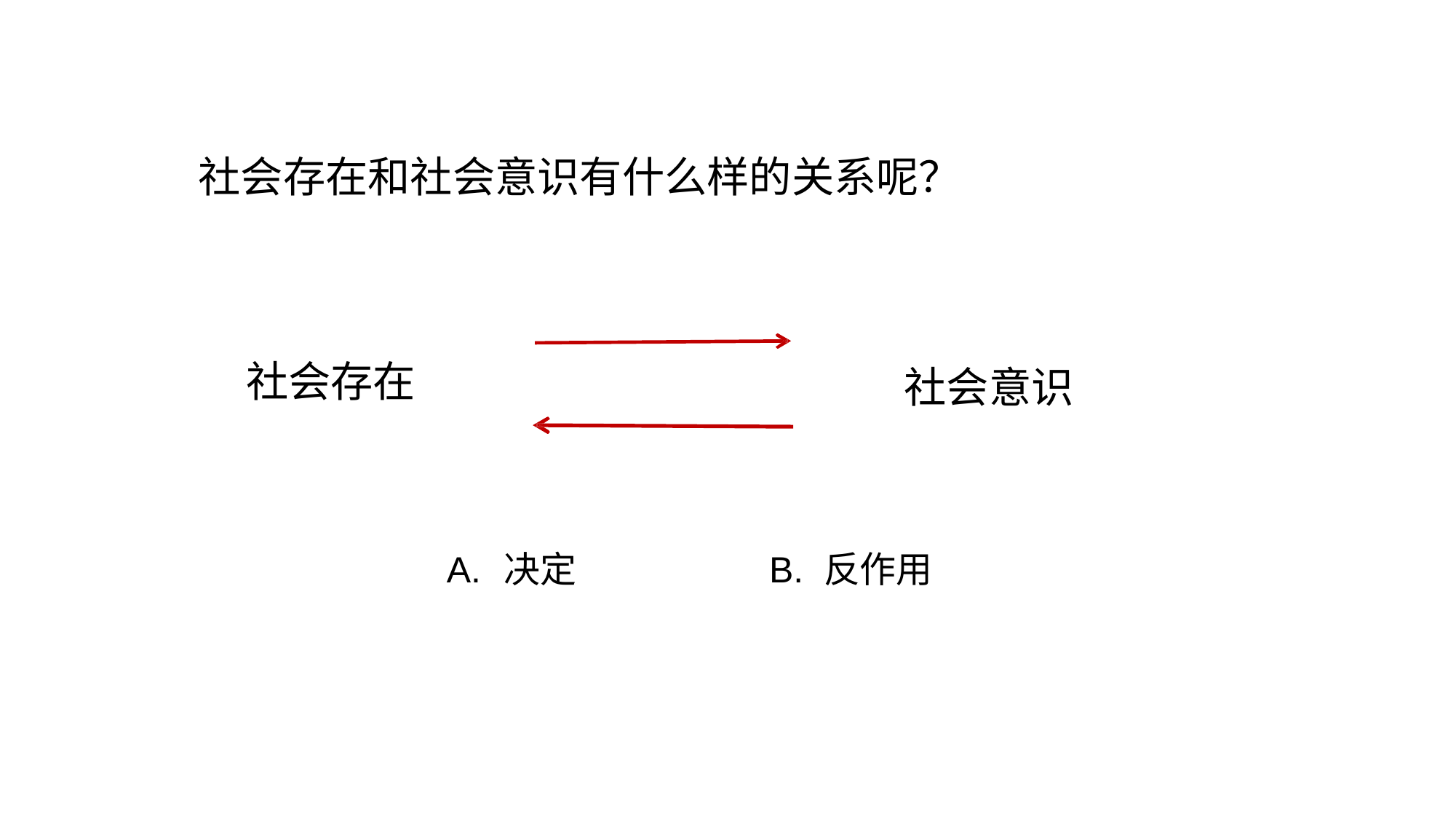

# 社会存在和社会意识有什么样的关系呢？

社会存在
社会意识

A.	决定
B.	反作用